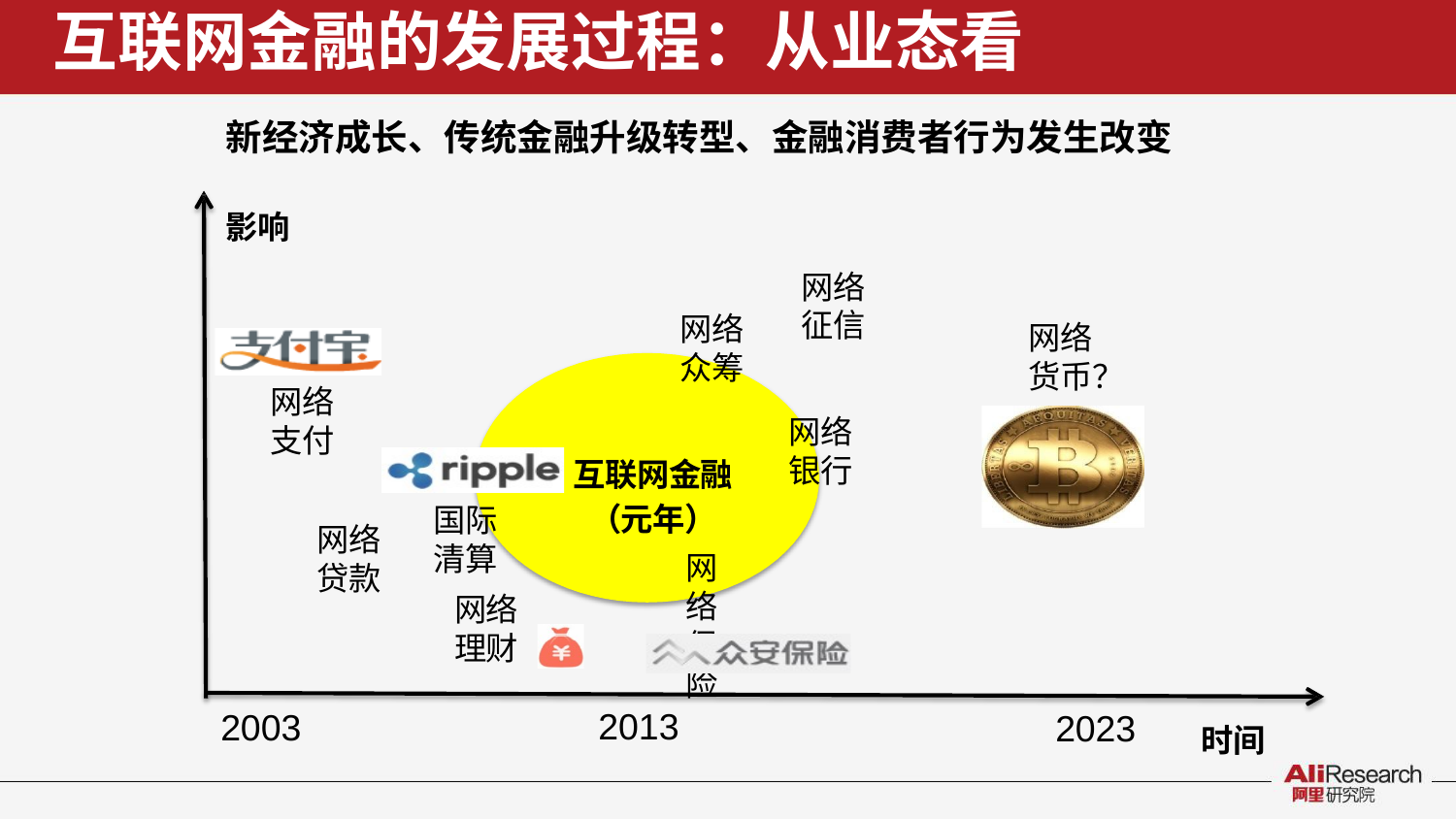

互联网金融的发展过程：从业态看
新经济成长、传统金融升级转型、金融消费者行为发生改变

影响

网络
征信
网络
众筹
网络 货币？

网络 支付

网络 银行

互联网金融
（元年）
网络
保险
国际
清算
网络
理财
网络
贷款

2013
2003
2023
时间